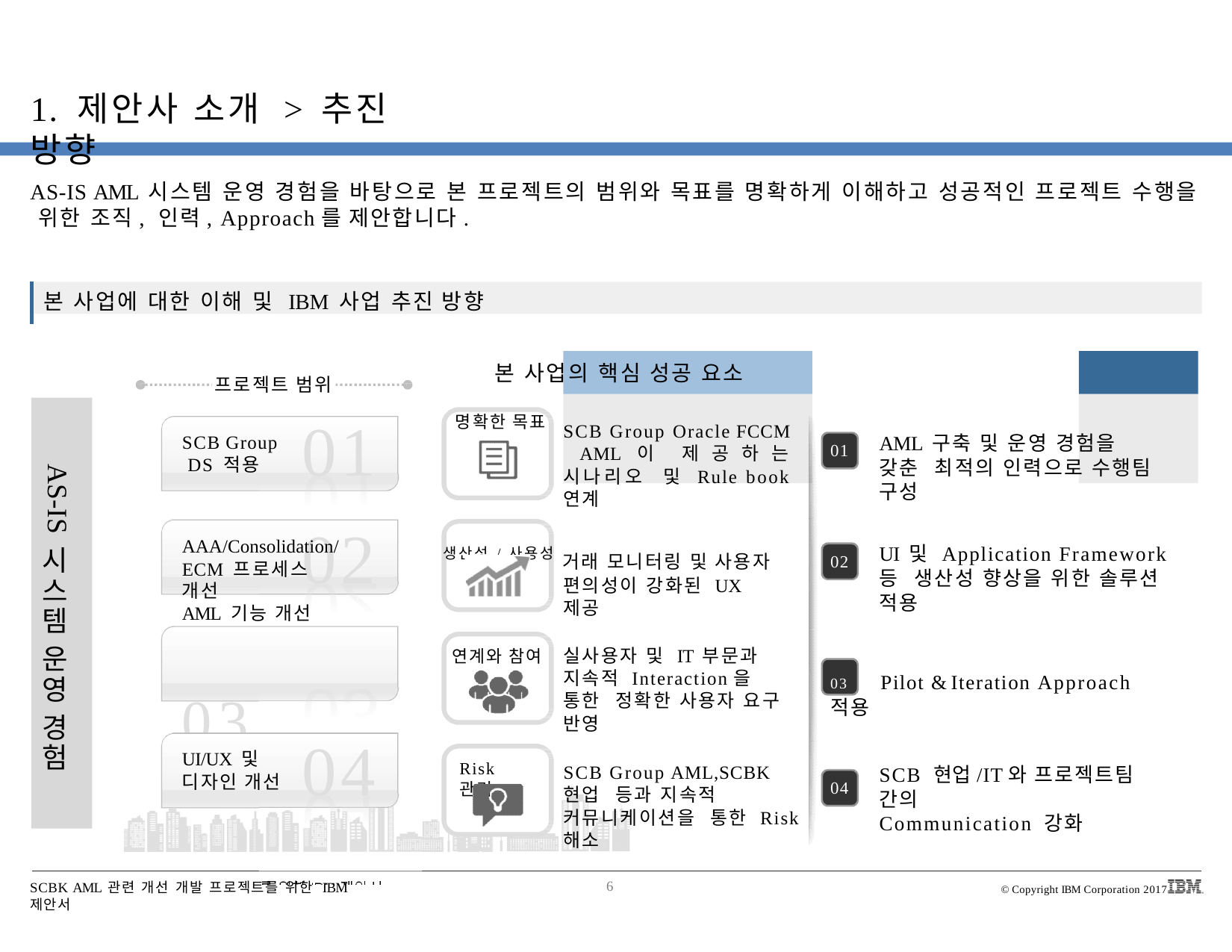

# 1. 제안사 소개 > 추진 방향

AS-IS AML 시스템 운영 경험을 바탕으로 본 프로젝트의 범위와 목표를 명확하게 이해하고 성공적인 프로젝트 수행을  위한 조직, 인력, Approach를 제안합니다.

본 사업에 대한 이해 및 IBM 사업 추진 방향

본 사업의 핵심 성공 요소	추진 방향
프로젝트 범위

01

명확한 목표

SCB Group Oracle FCCM  AML이 제공하는 시나리오  및 Rule book 연계
AML 구축 및 운영 경험을 갖춘  최적의 인력으로 수행팀 구성
SCB Group  DS 적용

01

AS-IS

02

AAA/Consolidation/

UI 및 Application Framework 등  생산성 향상을 위한 솔루션 적용
생산성/사용성 거래 모니터링 및 사용자
편의성이 강화된 UX 제공
시

02

ECM 프로세스 개선

스

AML 기능 개선03
템

운
실사용자 및 IT 부문과  지속적 Interaction을 통한  정확한 사용자 요구 반영
연계와 참여

03	Pilot & Iteration Approach 적용

영

경
04

험

UI/UX 및  디자인 개선

Risk 관리
SCB Group AML,SCBK 현업  등과 지속적 커뮤니케이션을  통한 Risk 해소
SCB 현업/IT와 프로젝트팀 간의
Communication 강화

04

SCBK AML 관련 개선 개발 프로젝트를 위한 IBM 제안서
6

© Copyright IBM Corporation 2017